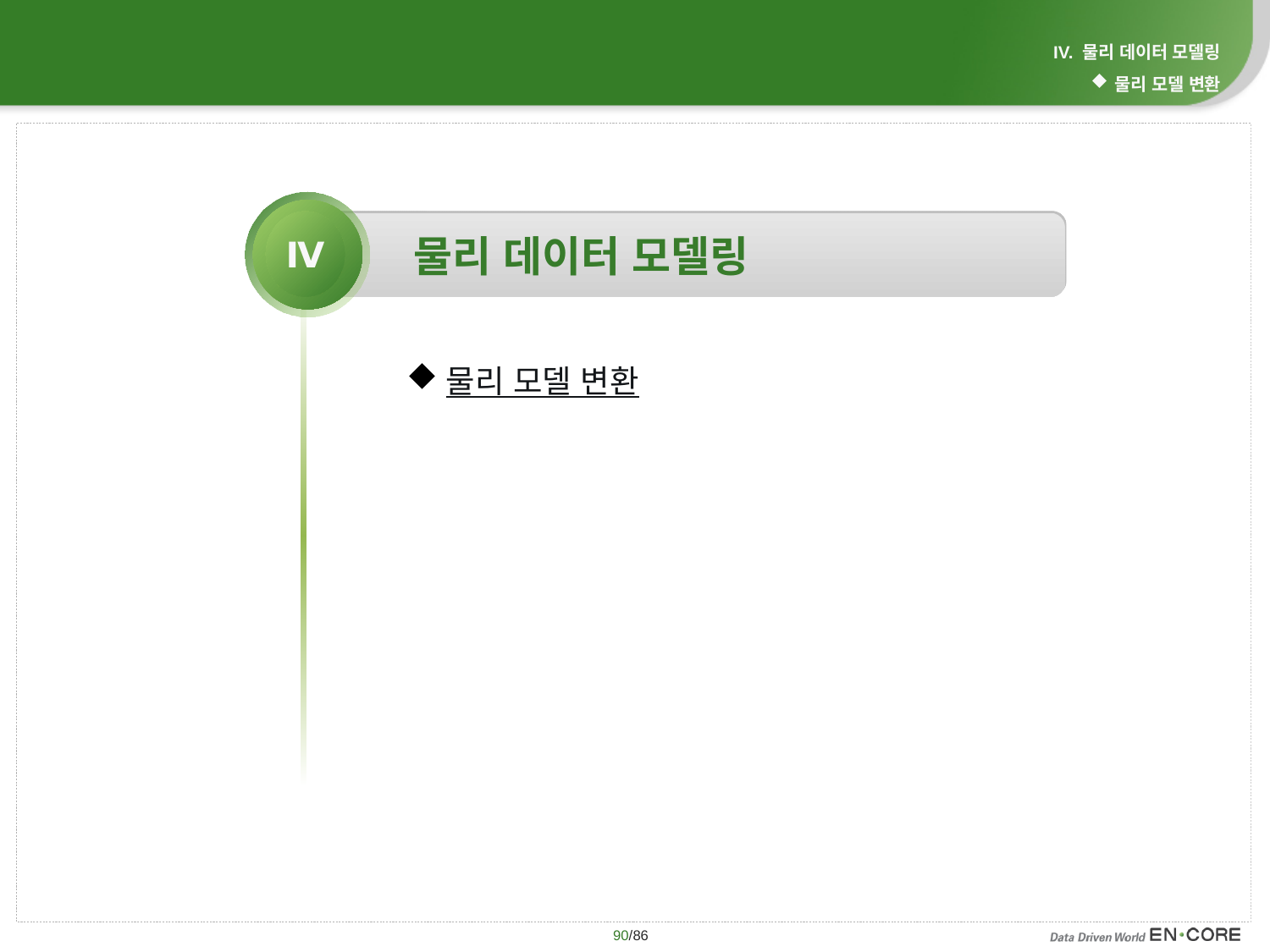

IV. 물리 데이터 모델링
물리 모델 변환

Ⅳ
물리 데이터 모델링

물리 모델 변환